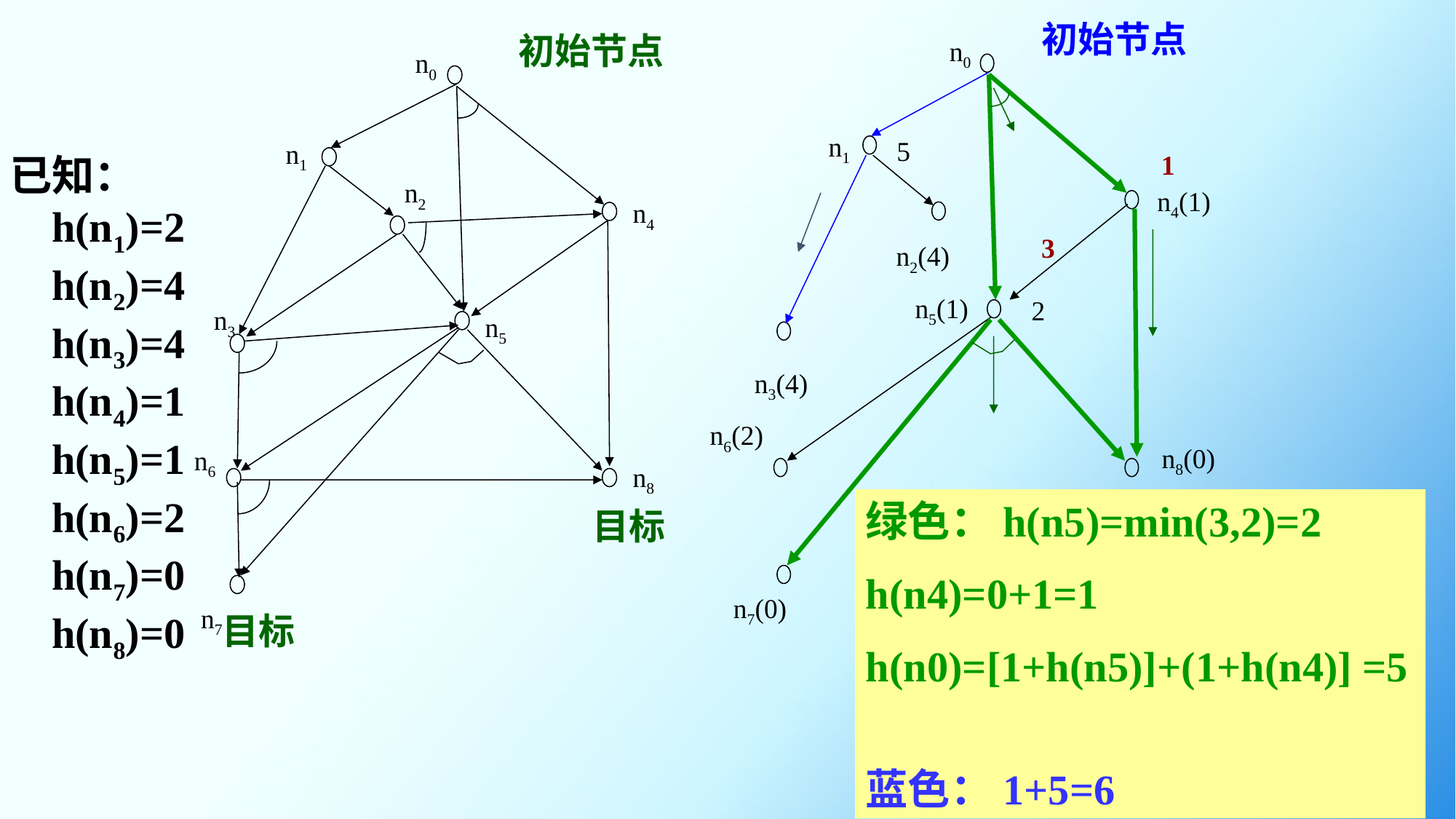

初始节点
初始节点
n0

n1

n2
n4

n3
n5

n8

目标

n7
目标
n6
n0

n1
5

1

已知：
    h(n1)=2
    h(n2)=4
    h(n3)=4
    h(n4)=1
    h(n5)=1
    h(n6)=2
    h(n7)=0
    h(n8)=0
n4(1)

3

n2(4)
n5(1)
2

n6(2)
n8(0)

n7(0)

n3(4)
绿色：h(n5)=min(3,2)=2
h(n4)=0+1=1
h(n0)=[1+h(n5)]+(1+h(n4)] =5
蓝色：1+5=6
141